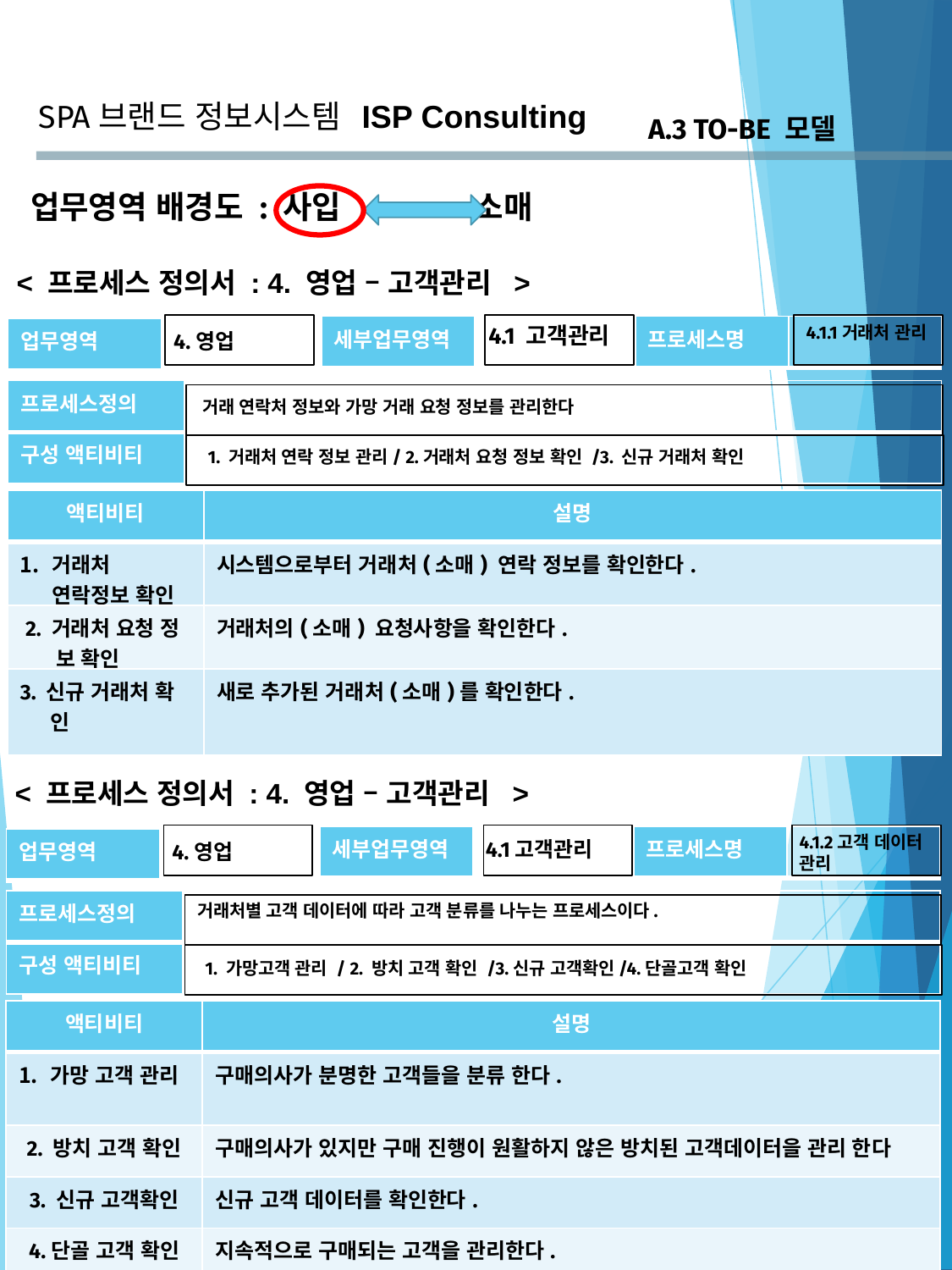

SPA브랜드 정보시스템
ISP Consulting
A.3 TO-BE 모델
업무영역 배경도 : 사입               소매

< 프로세스 정의서 : 4. 영업 – 고객관리  >

4.1 고객관리

4.1.1거래처 관리

| 세부업무영역 |  |
| --- | --- |
| 프로세스명 |  |
| --- | --- |
| 업무영역 | 4.영업 |
| --- | --- |
| 프로세스정의 |  |
| --- | --- |
| 구성 액티비티 |  |

거래 연락처 정보와 가망 거래 요청 정보를 관리한다

1. 거래처 연락 정보 관리/ 2.거래처 요청 정보 확인 /3. 신규 거래처 확인
| 액티비티 | 설명 |
| --- | --- |
| 거래처 연락정보 확인 | 시스템으로부터 거래처(소매) 연락 정보를 확인한다. |
| 2. 거래처 요청 정 보 확인 | 거래처의(소매) 요청사항을 확인한다. |
| 3. 신규 거래처 확 인 | 새로 추가된 거래처(소매)를 확인한다. |
< 프로세스 정의서 : 4. 영업 – 고객관리  >
4.1.2고객 데이터 관리

| 세부업무영역 | 4.1고객관리 |
| --- | --- |
| 프로세스명 |  |
| --- | --- |
| 업무영역 | 4.영업 |
| --- | --- |
| 프로세스정의 |  |
| --- | --- |
| 구성 액티비티 |  |
거래처별 고객 데이터에 따라 고객 분류를 나누는 프로세스이다.

1. 가망고객 관리 / 2. 방치 고객 확인 /3.신규 고객확인/4.단골고객 확인
| 액티비티 | 설명 |
| --- | --- |
| 가망 고객 관리 | 구매의사가 분명한 고객들을 분류 한다. |
| 2. 방치 고객 확인 | 구매의사가 있지만 구매 진행이 원활하지 않은 방치된 고객데이터을 관리 한다 |
| 3. 신규 고객확인 | 신규 고객 데이터를 확인한다. |
| 4.단골 고객 확인 | 지속적으로 구매되는 고객을 관리한다. |